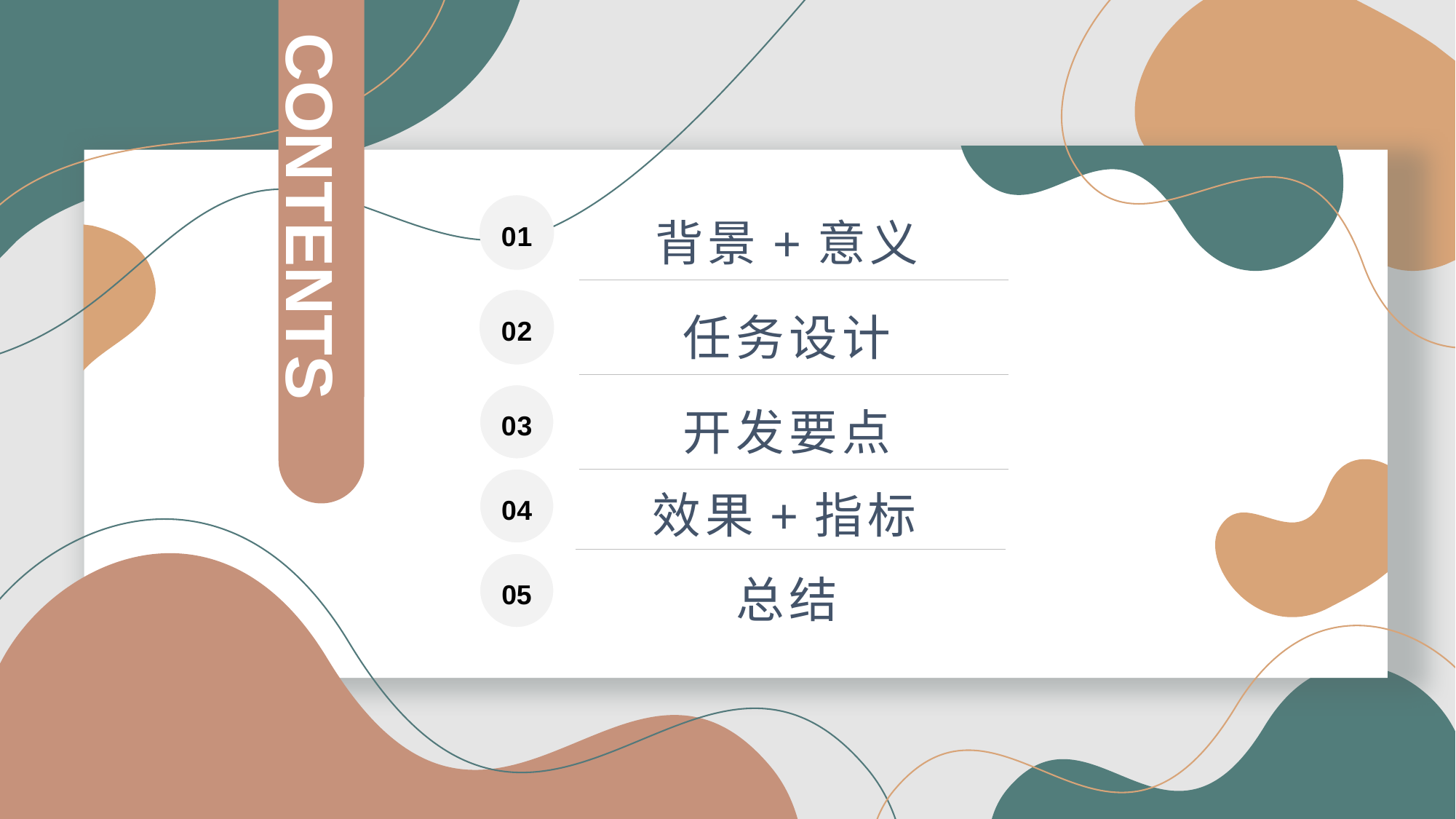

CONTENTS

Geometry-in-Graphics
0  1
背景+意义
0  2
任务设计
0  3
开发要点
效果+指标

0 4

总结
05